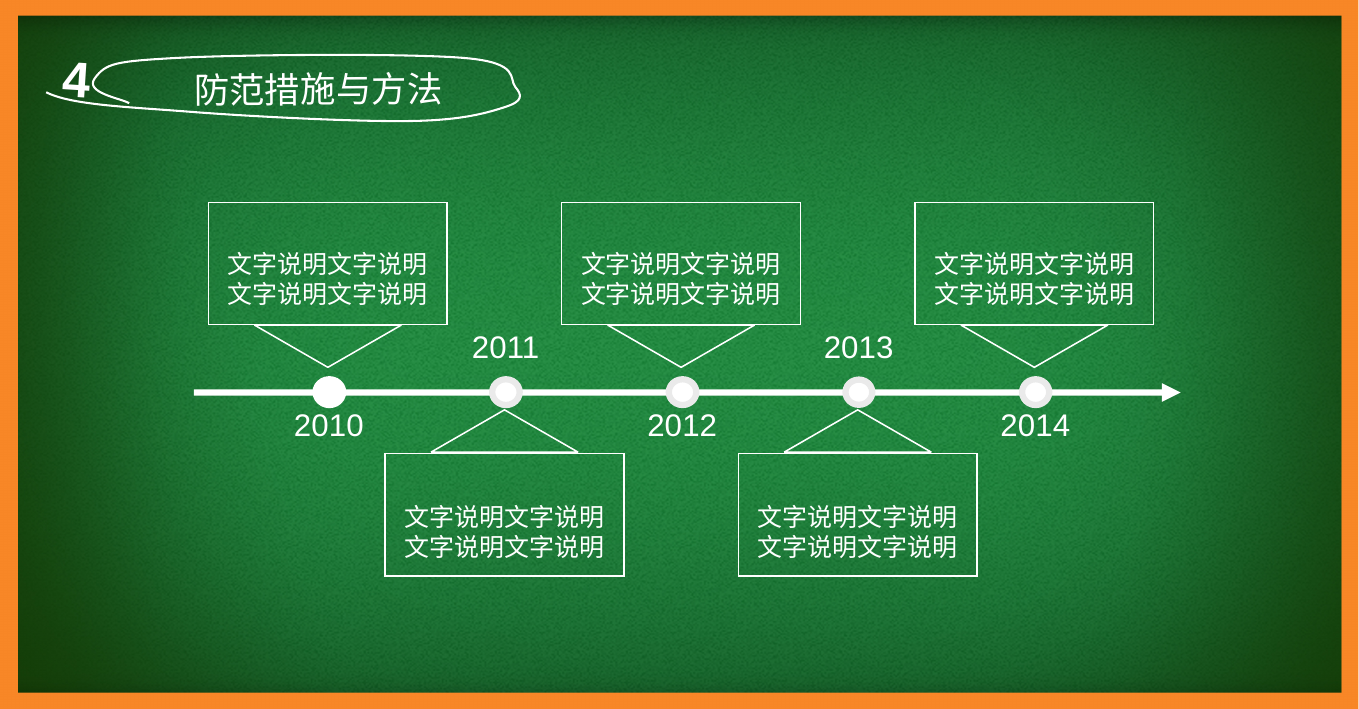

4
防范措施与方法

文字说明文字说明
文字说明文字说明

文字说明文字说明
文字说明文字说明

文字说明文字说明
文字说明文字说明

2011
2013

2010
2012
2014

文字说明文字说明
文字说明文字说明

文字说明文字说明
文字说明文字说明